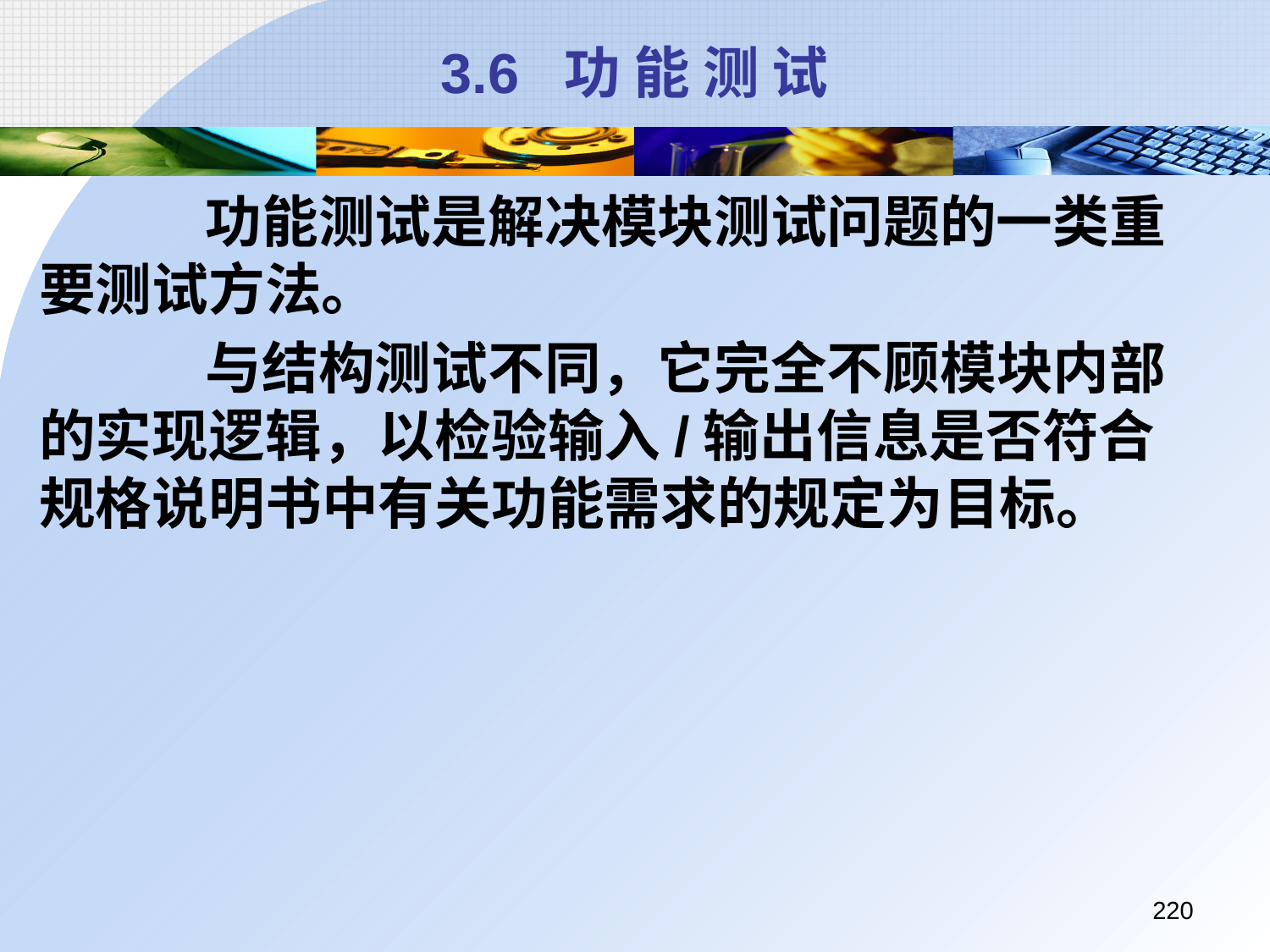

# 3.6  功 能 测 试
		  功能测试是解决模块测试问题的一类重要测试方法。
		  与结构测试不同，它完全不顾模块内部的实现逻辑，以检验输入/输出信息是否符合规格说明书中有关功能需求的规定为目标。
220